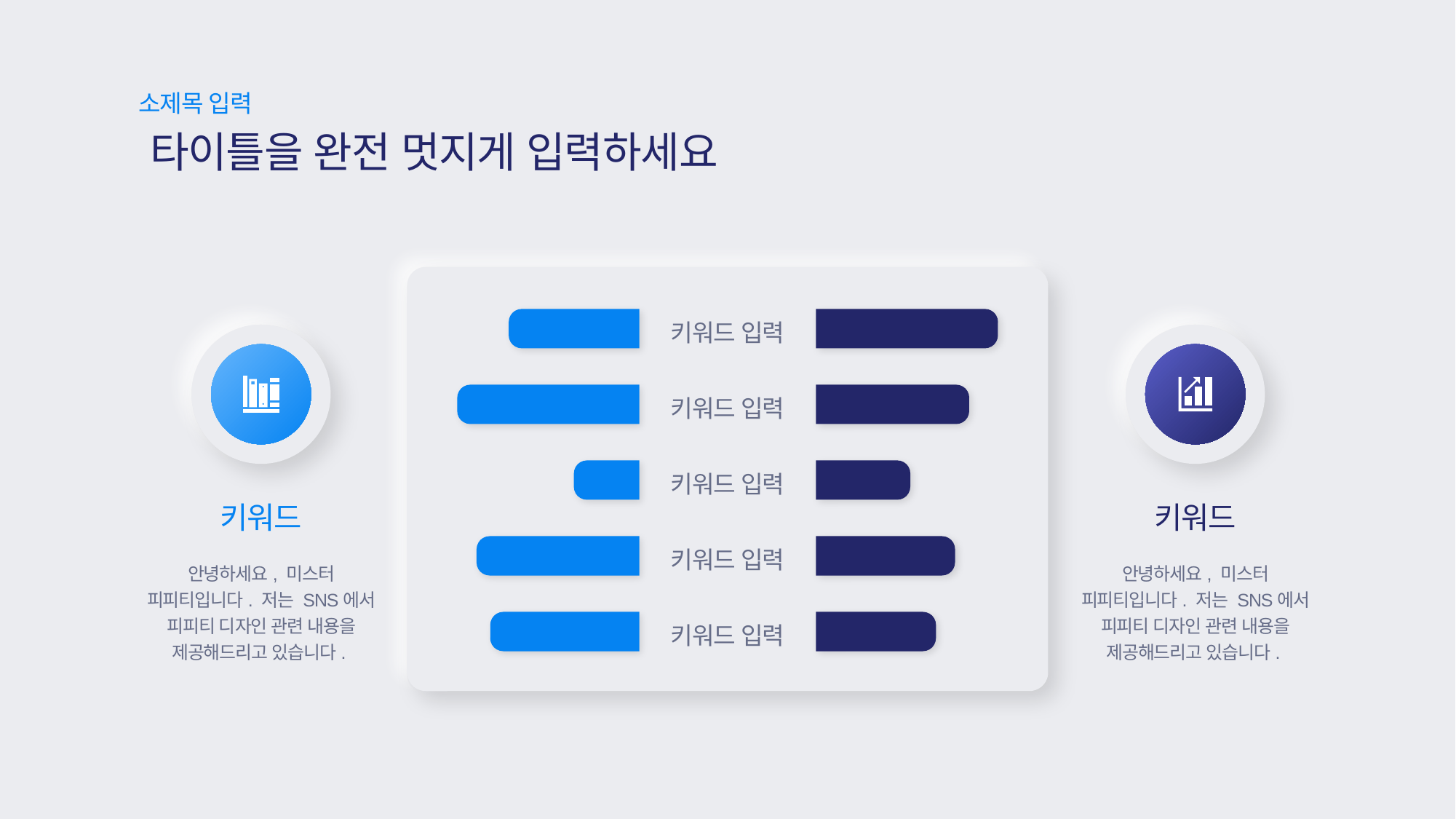

소제목 입력
타이틀을 완전 멋지게 입력하세요
98%
70%

98%
키워드 입력

88%

키워드 입력
48%
24%
키워드 입력
91%
86%
키워드
키워드
키워드 입력
87%
안녕하세요, 미스터 피피티입니다. 저는 SNS에서 피피티 디자인 관련 내용을 제공해드리고 있습니다.
안녕하세요, 미스터 피피티입니다. 저는 SNS에서 피피티 디자인 관련 내용을 제공해드리고 있습니다.
66%
키워드 입력